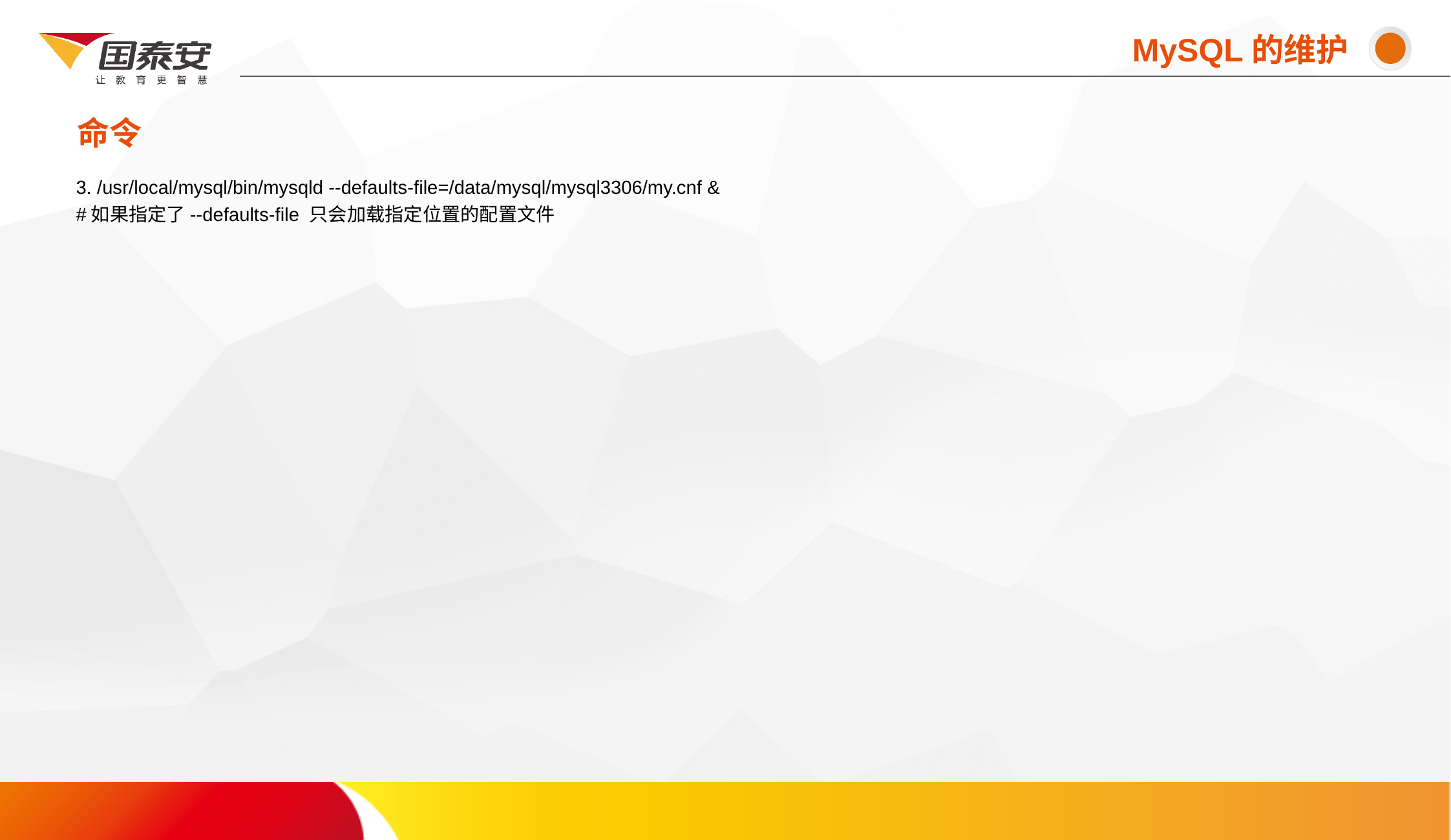

命令吗命令命MySQL的维护
命令

# 3. /usr/local/mysql/bin/mysqld --defaults-file=/data/mysql/mysql3306/my.cnf & #如果指定了--defaults-file 只会加载指定位置的配置文件